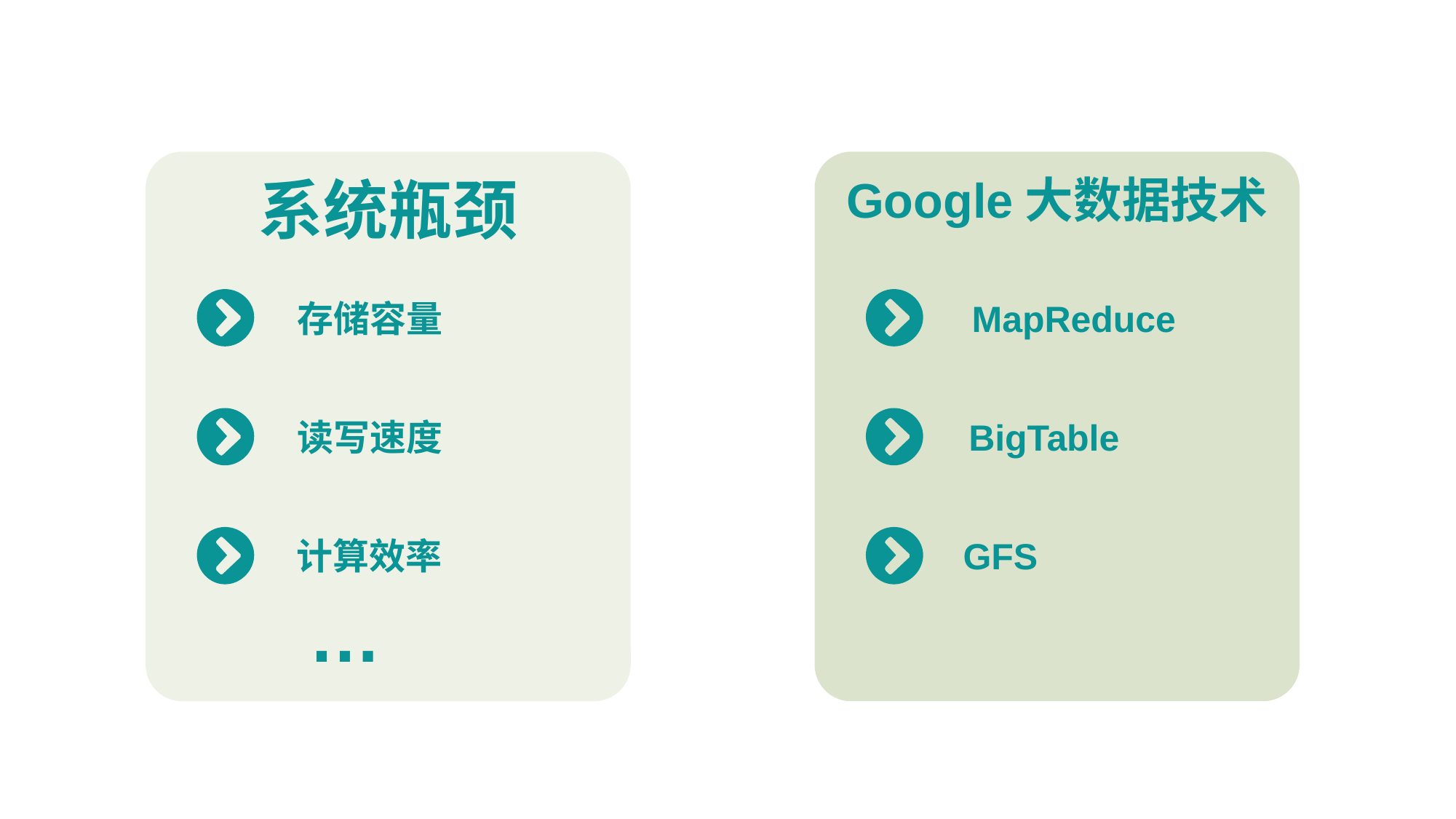

系统瓶颈
Google大数据技术

存储容量
MapReduce

读写速度
BigTable

计算效率
GFS
…